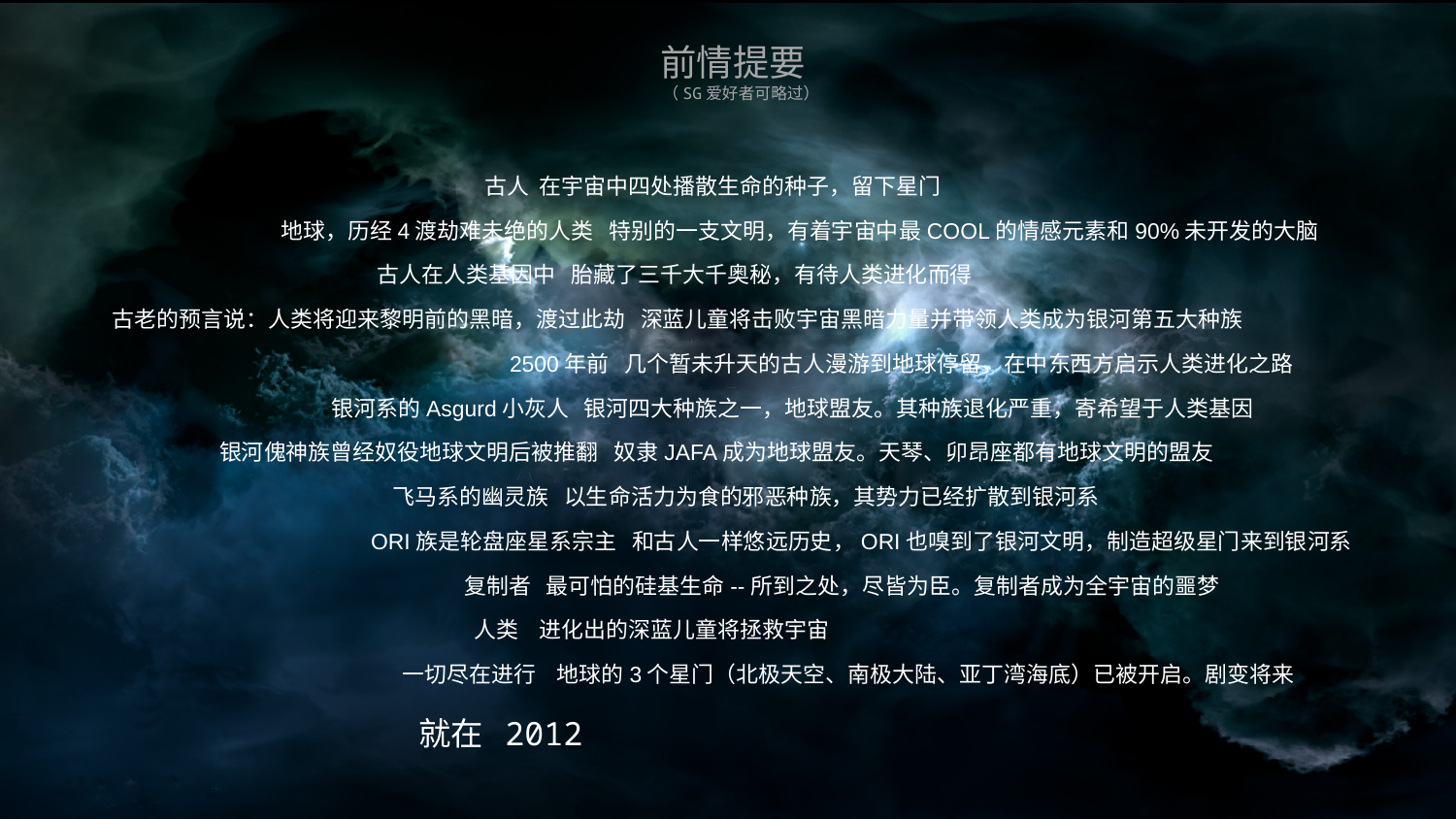

# 前情提要 （SG爱好者可略过）
                                                                        古人  在宇宙中四处播散生命的种子，留下星门
                                地球，历经4渡劫难未绝的人类   特别的一支文明，有着宇宙中最COOL的情感元素和90%未开发的大脑
                                                   古人在人类基因中   胎藏了三千大千奥秘，有待人类进化而得
古老的预言说：人类将迎来黎明前的黑暗，渡过此劫   深蓝儿童将击败宇宙黑暗力量并带领人类成为银河第五大种族
                                                               2500年前   几个暂未升天的古人漫游到地球停留，在中东西方启示人类进化之路
                                          银河系的Asgurd小灰人   银河四大种族之一，地球盟友。其种族退化严重，寄希望于人类基因
                    银河傀神族曾经奴役地球文明后被推翻   奴隶JAFA成为地球盟友。天琴、卯昂座都有地球文明的盟友
                                                      飞马系的幽灵族   以生命活力为食的邪恶种族，其势力已经扩散到银河系
                                         ORI族是轮盘座星系宗主   和古人一样悠远历史，ORI也嗅到了银河文明，制造超级星门来到银河系
                                                                    复制者   最可怕的硅基生命--所到之处，尽皆为臣。复制者成为全宇宙的噩梦
                                                                      人类    进化出的深蓝儿童将拯救宇宙
                                                        一切尽在进行    地球的3个星门（北极天空、南极大陆、亚丁湾海底）已被开启。剧变将来
                                         就在  2012